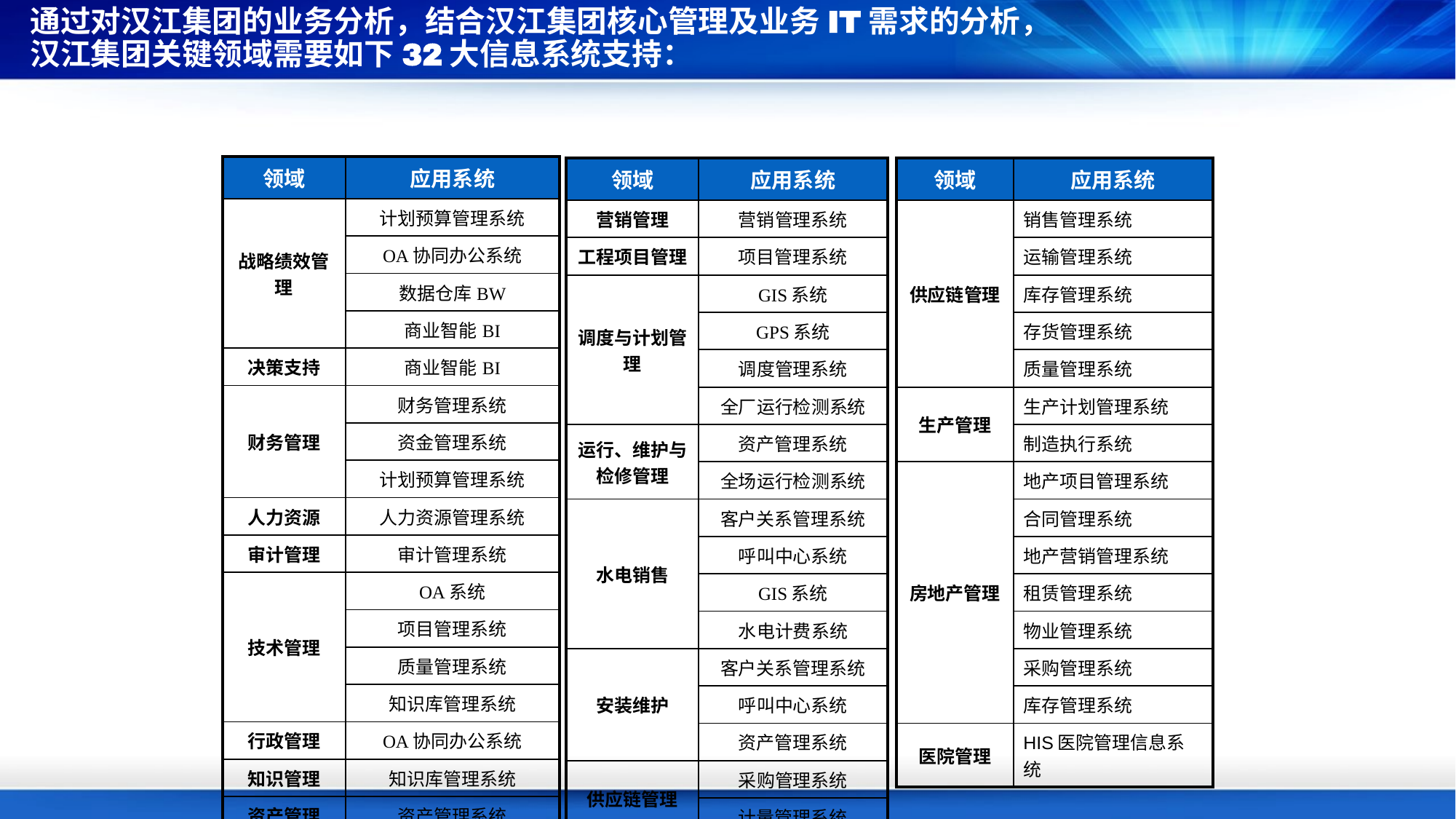

# 通过对汉江集团的业务分析，结合汉江集团核心管理及业务IT需求的分析，汉江集团关键领域需要如下32大信息系统支持：
| 领域 | 应用系统 |
| --- | --- |
| 战略绩效管理 | 计划预算管理系统 |
|  | OA协同办公系统 |
|  | 数据仓库BW |
|  | 商业智能BI |
| 决策支持 | 商业智能BI |
| 财务管理 | 财务管理系统 |
|  | 资金管理系统 |
|  | 计划预算管理系统 |
| 人力资源 | 人力资源管理系统 |
| 审计管理 | 审计管理系统 |
| 技术管理 | OA系统 |
|  | 项目管理系统 |
|  | 质量管理系统 |
|  | 知识库管理系统 |
| 行政管理 | OA协同办公系统 |
| 知识管理 | 知识库管理系统 |
| 资产管理 | 资产管理系统 |
| 领域 | 应用系统 |
| --- | --- |
| 营销管理 | 营销管理系统 |
| 工程项目管理 | 项目管理系统 |
| 调度与计划管理 | GIS系统 |
|  | GPS系统 |
|  | 调度管理系统 |
|  | 全厂运行检测系统 |
| 运行、维护与检修管理 | 资产管理系统 |
|  | 全场运行检测系统 |
| 水电销售 | 客户关系管理系统 |
|  | 呼叫中心系统 |
|  | GIS系统 |
|  | 水电计费系统 |
| 安装维护 | 客户关系管理系统 |
|  | 呼叫中心系统 |
|  | 资产管理系统 |
| 供应链管理 | 采购管理系统 |
|  | 计量管理系统 |
| 领域 | 应用系统 |
| --- | --- |
| 供应链管理 | 销售管理系统 |
|  | 运输管理系统 |
|  | 库存管理系统 |
|  | 存货管理系统 |
|  | 质量管理系统 |
| 生产管理 | 生产计划管理系统 |
|  | 制造执行系统 |
| 房地产管理 | 地产项目管理系统 |
|  | 合同管理系统 |
|  | 地产营销管理系统 |
|  | 租赁管理系统 |
|  | 物业管理系统 |
|  | 采购管理系统 |
|  | 库存管理系统 |
| 医院管理 | HIS医院管理信息系统 |